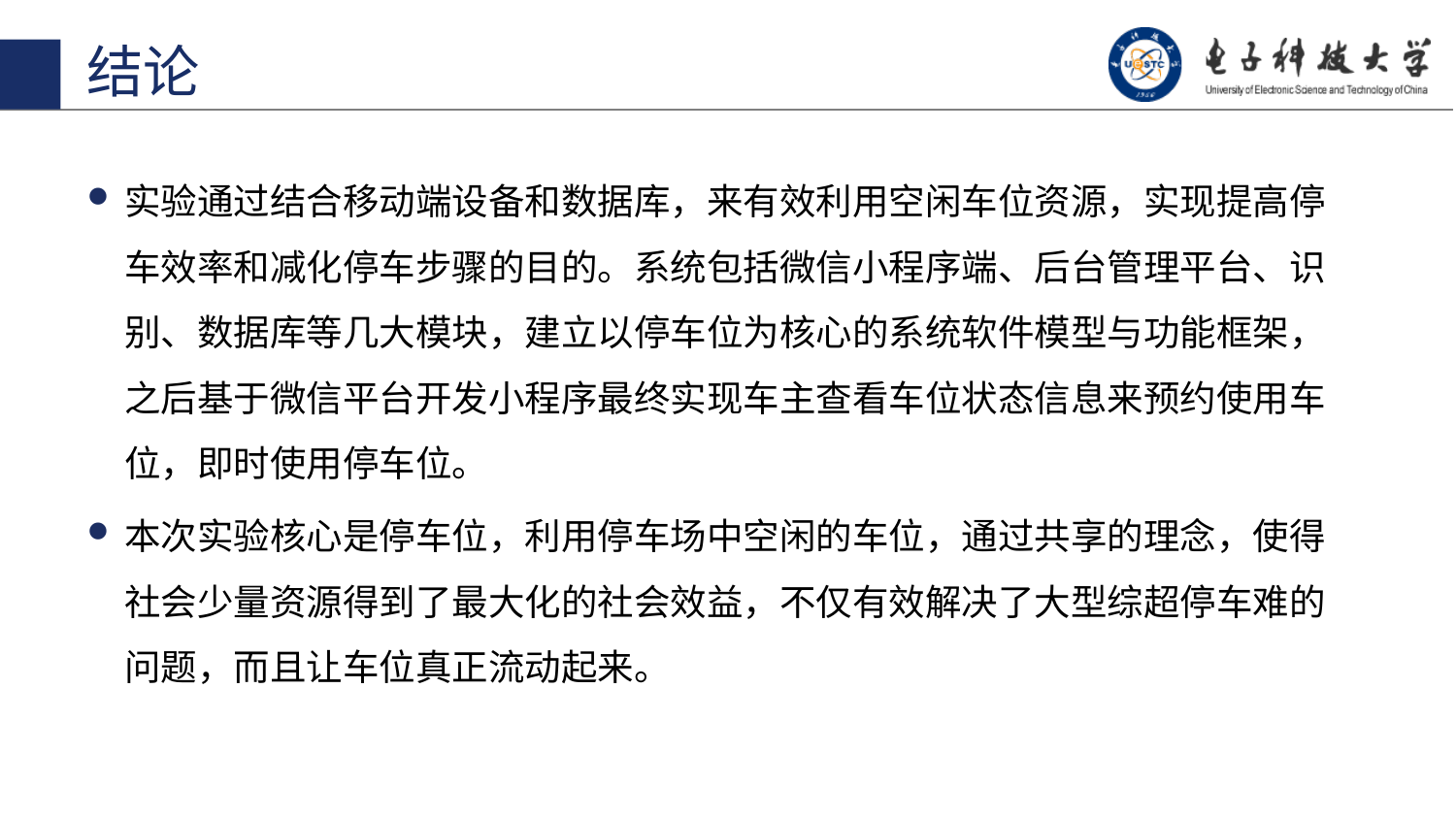

结论
实验通过结合移动端设备和数据库，来有效利用空闲车位资源，实现提高停车效率和减化停车步骤的目的。系统包括微信小程序端、后台管理平台、识别、数据库等几大模块，建立以停车位为核心的系统软件模型与功能框架，之后基于微信平台开发小程序最终实现车主查看车位状态信息来预约使用车位，即时使用停车位。
本次实验核心是停车位，利用停车场中空闲的车位，通过共享的理念，使得社会少量资源得到了最大化的社会效益，不仅有效解决了大型综超停车难的问题，而且让车位真正流动起来。
30